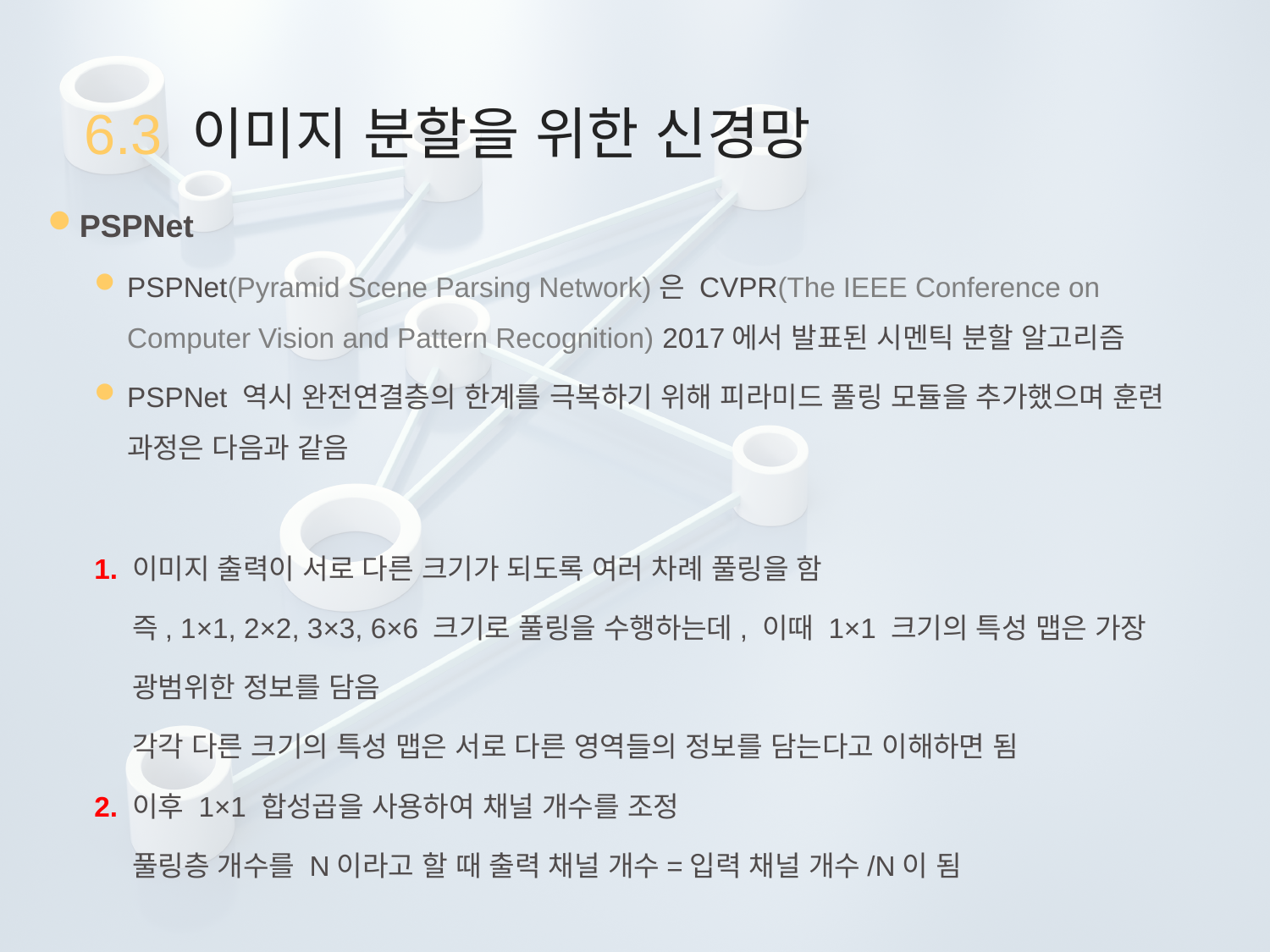

# 6.3 이미지 분할을 위한 신경망
PSPNet
PSPNet(Pyramid Scene Parsing Network)은 CVPR(The IEEE Conference on Computer Vision and Pattern Recognition) 2017에서 발표된 시멘틱 분할 알고리즘
PSPNet 역시 완전연결층의 한계를 극복하기 위해 피라미드 풀링 모듈을 추가했으며 훈련 과정은 다음과 같음

1. 이미지 출력이 서로 다른 크기가 되도록 여러 차례 풀링을 함
    즉, 1×1, 2×2, 3×3, 6×6 크기로 풀링을 수행하는데, 이때 1×1 크기의 특성 맵은 가장
    광범위한 정보를 담음
    각각 다른 크기의 특성 맵은 서로 다른 영역들의 정보를 담는다고 이해하면 됨
2. 이후 1×1 합성곱을 사용하여 채널 개수를 조정
    풀링층 개수를 N이라고 할 때 출력 채널 개수=입력 채널 개수/N이 됨